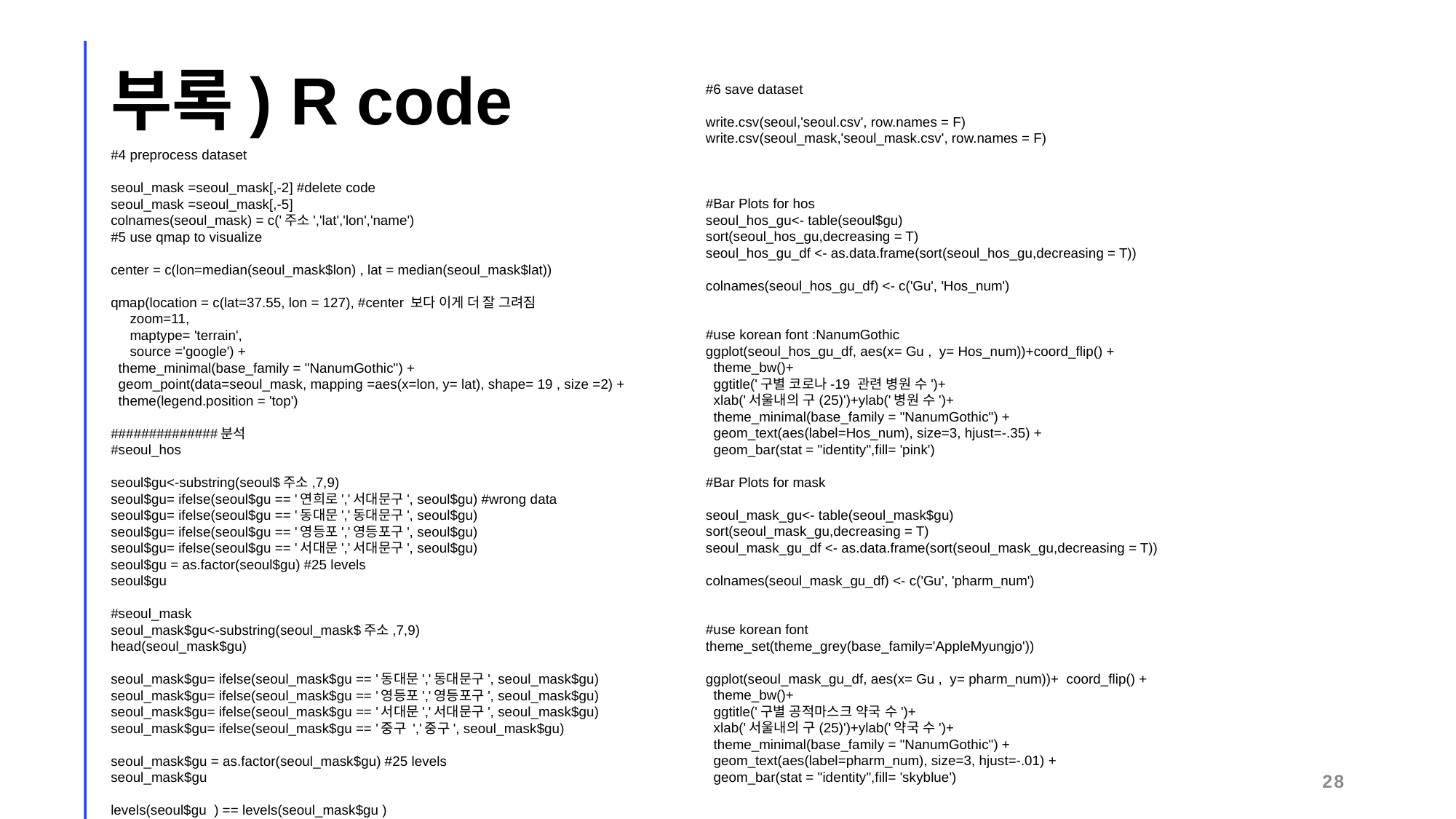

부록) R code
#6 save dataset

write.csv(seoul,'seoul.csv', row.names = F)
write.csv(seoul_mask,'seoul_mask.csv', row.names = F)

#Bar Plots for hos
seoul_hos_gu<- table(seoul$gu)
sort(seoul_hos_gu,decreasing = T)
seoul_hos_gu_df <- as.data.frame(sort(seoul_hos_gu,decreasing = T))

colnames(seoul_hos_gu_df) <- c('Gu', 'Hos_num')

#use korean font :NanumGothic
ggplot(seoul_hos_gu_df, aes(x= Gu ,  y= Hos_num))+coord_flip() +
  theme_bw()+
  ggtitle('구별 코로나-19 관련 병원 수')+
  xlab('서울내의 구(25)')+ylab('병원 수')+
  theme_minimal(base_family = "NanumGothic") +
  geom_text(aes(label=Hos_num), size=3, hjust=-.35) +
  geom_bar(stat = "identity",fill= 'pink')

#Bar Plots for mask

seoul_mask_gu<- table(seoul_mask$gu)
sort(seoul_mask_gu,decreasing = T)
seoul_mask_gu_df <- as.data.frame(sort(seoul_mask_gu,decreasing = T))

colnames(seoul_mask_gu_df) <- c('Gu', 'pharm_num')

#use korean font
theme_set(theme_grey(base_family='AppleMyungjo'))

ggplot(seoul_mask_gu_df, aes(x= Gu ,  y= pharm_num))+  coord_flip() +
  theme_bw()+
  ggtitle('구별 공적마스크 약국 수')+
  xlab('서울내의 구(25)')+ylab('약국 수')+
  theme_minimal(base_family = "NanumGothic") +
  geom_text(aes(label=pharm_num), size=3, hjust=-.01) +
  geom_bar(stat = "identity",fill= 'skyblue')

#4 preprocess dataset

seoul_mask =seoul_mask[,-2] #delete code
seoul_mask =seoul_mask[,-5]
colnames(seoul_mask) = c('주소','lat','lon','name')
#5 use qmap to visualize

center = c(lon=median(seoul_mask$lon) , lat = median(seoul_mask$lat))

qmap(location = c(lat=37.55, lon = 127), #center 보다 이게 더 잘 그려짐
     zoom=11,
     maptype= 'terrain',
     source ='google') +
  theme_minimal(base_family = "NanumGothic") +
  geom_point(data=seoul_mask, mapping =aes(x=lon, y= lat), shape= 19 , size =2) +
  theme(legend.position = 'top')

##############분석
#seoul_hos

seoul$gu<-substring(seoul$주소,7,9)
seoul$gu= ifelse(seoul$gu == '연희로','서대문구', seoul$gu) #wrong data
seoul$gu= ifelse(seoul$gu == '동대문','동대문구', seoul$gu)
seoul$gu= ifelse(seoul$gu == '영등포','영등포구', seoul$gu)
seoul$gu= ifelse(seoul$gu == '서대문','서대문구', seoul$gu)
seoul$gu = as.factor(seoul$gu) #25 levels
seoul$gu

#seoul_mask
seoul_mask$gu<-substring(seoul_mask$주소,7,9)
head(seoul_mask$gu)

seoul_mask$gu= ifelse(seoul_mask$gu == '동대문','동대문구', seoul_mask$gu)
seoul_mask$gu= ifelse(seoul_mask$gu == '영등포','영등포구', seoul_mask$gu)
seoul_mask$gu= ifelse(seoul_mask$gu == '서대문','서대문구', seoul_mask$gu)
seoul_mask$gu= ifelse(seoul_mask$gu == '중구 ','중구', seoul_mask$gu)

seoul_mask$gu = as.factor(seoul_mask$gu) #25 levels
seoul_mask$gu

levels(seoul$gu  ) == levels(seoul_mask$gu )

28